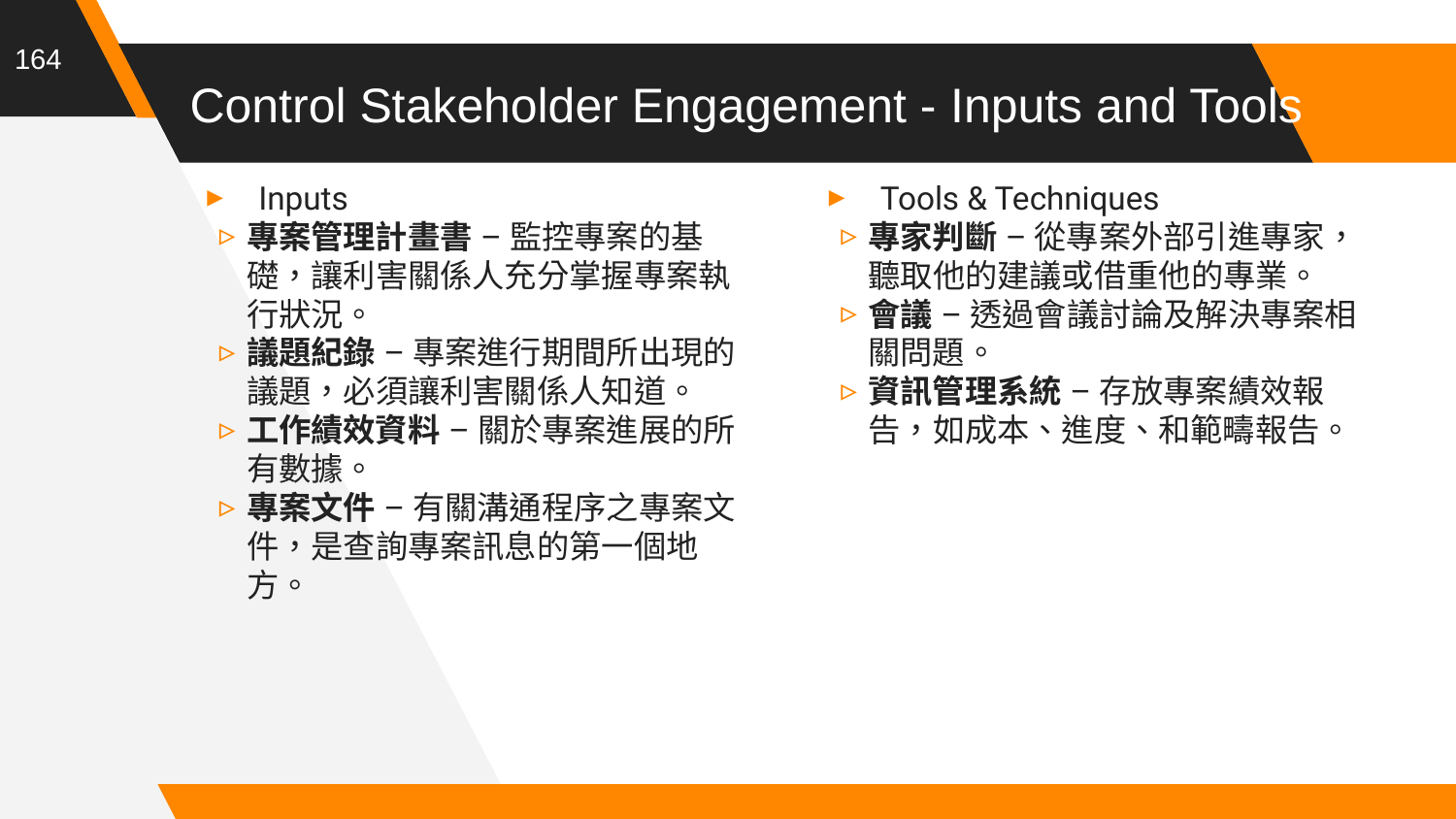

164
# Control Stakeholder Engagement - Inputs and Tools
Inputs
專案管理計畫書 – 監控專案的基礎，讓利害關係人充分掌握專案執行狀況。
議題紀錄 – 專案進行期間所出現的議題，必須讓利害關係人知道。
工作績效資料 – 關於專案進展的所有數據。
專案文件 – 有關溝通程序之專案文件，是查詢專案訊息的第一個地方。
Tools & Techniques
專家判斷 – 從專案外部引進專家，聽取他的建議或借重他的專業。
會議 – 透過會議討論及解決專案相關問題。
資訊管理系統 – 存放專案績效報告，如成本、進度、和範疇報告。